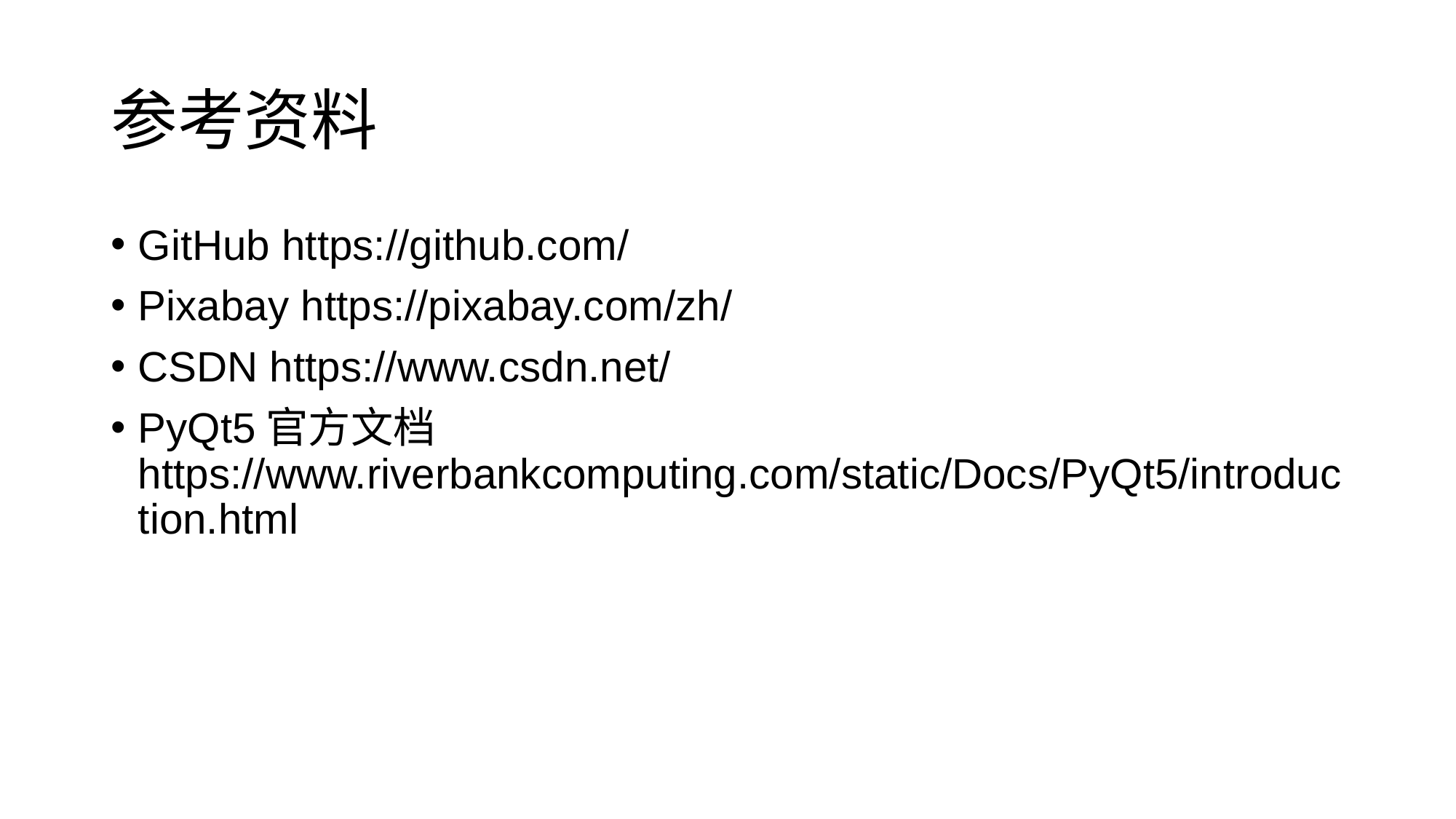

# 参考资料
GitHub https://github.com/
Pixabay https://pixabay.com/zh/
CSDN https://www.csdn.net/
PyQt5官方文档 https://www.riverbankcomputing.com/static/Docs/PyQt5/introduction.html